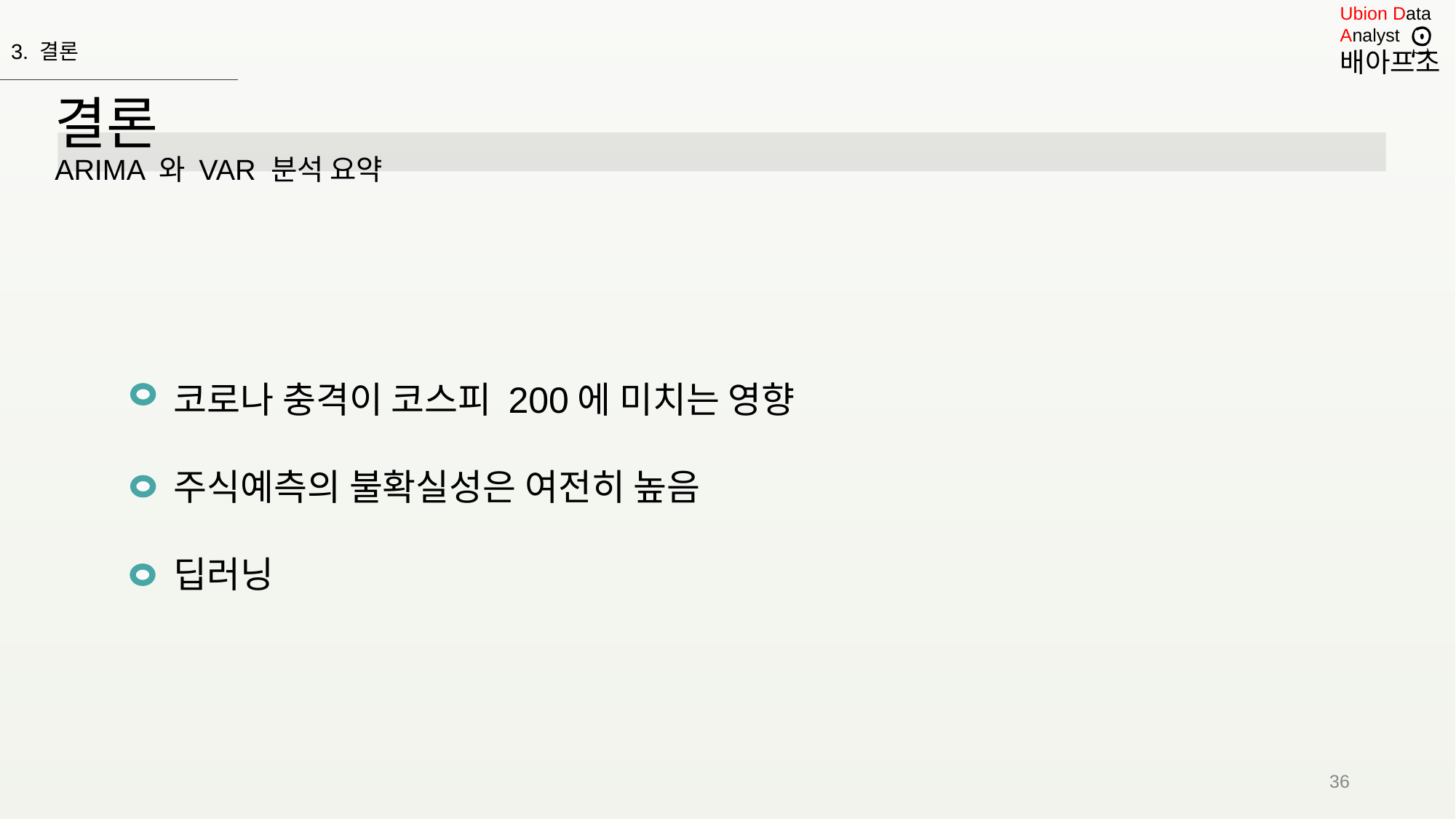

3. 결론
결론
ARIMA 와 VAR 분석 요약

코로나 충격이 코스피 200에 미치는 영향

주식예측의 불확실성은 여전히 높음

딥러닝

36